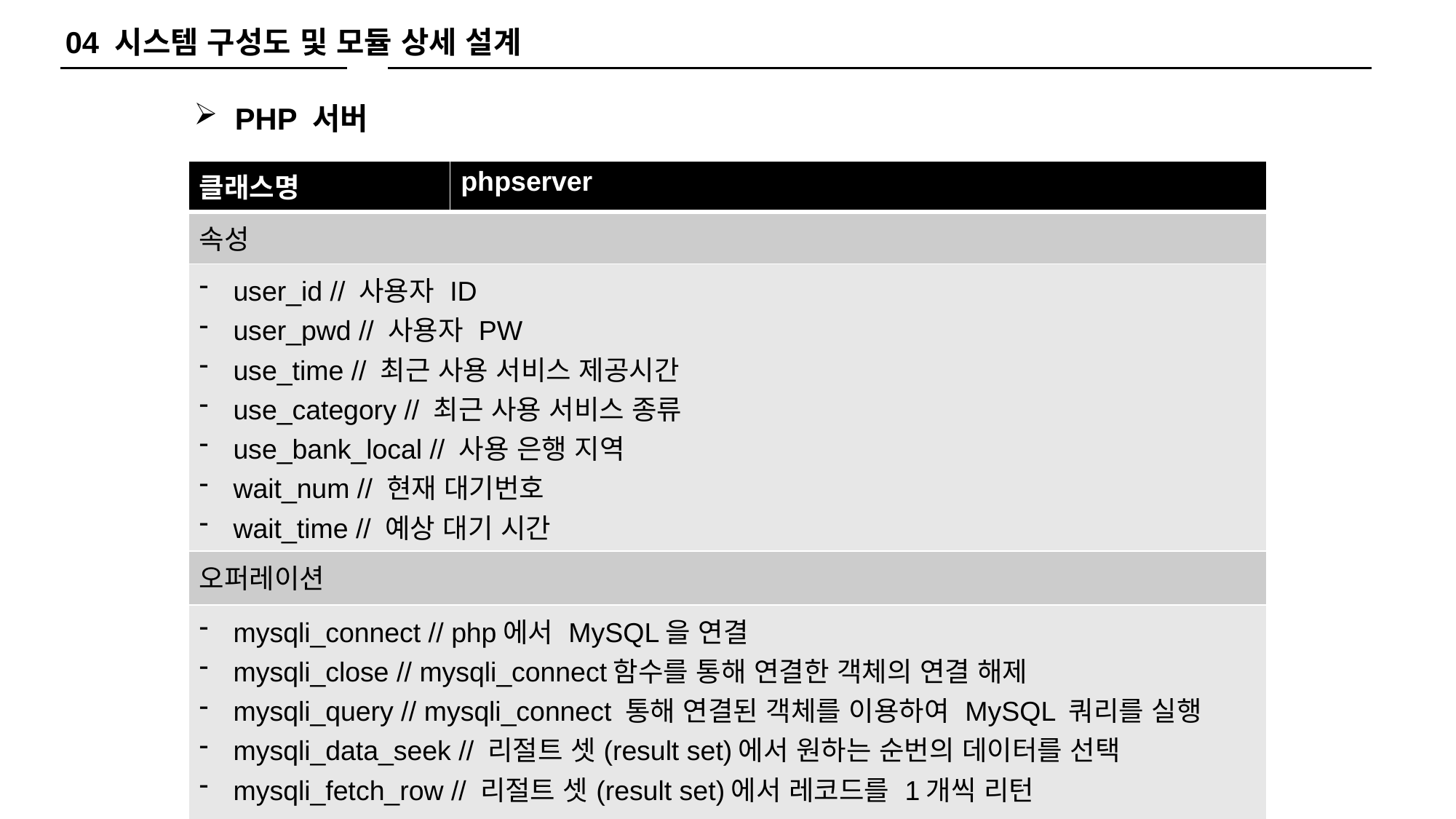

04 시스템 구성도 및 모듈 상세 설계
PHP 서버
| 클래스명 | phpserver |
| --- | --- |
| 속성 |  |
| user\_id // 사용자 ID user\_pwd // 사용자 PW use\_time // 최근 사용 서비스 제공시간 use\_category // 최근 사용 서비스 종류 use\_bank\_local // 사용 은행 지역 wait\_num // 현재 대기번호 wait\_time // 예상 대기 시간 |  |
| 오퍼레이션 |  |
| mysqli\_connect // php에서 MySQL을 연결 mysqli\_close // mysqli\_connect함수를 통해 연결한 객체의 연결 해제 mysqli\_query // mysqli\_connect 통해 연결된 객체를 이용하여 MySQL 쿼리를 실행 mysqli\_data\_seek // 리절트 셋(result set)에서 원하는 순번의 데이터를 선택 mysqli\_fetch\_row // 리절트 셋(result set)에서 레코드를 1개씩 리턴 |  |